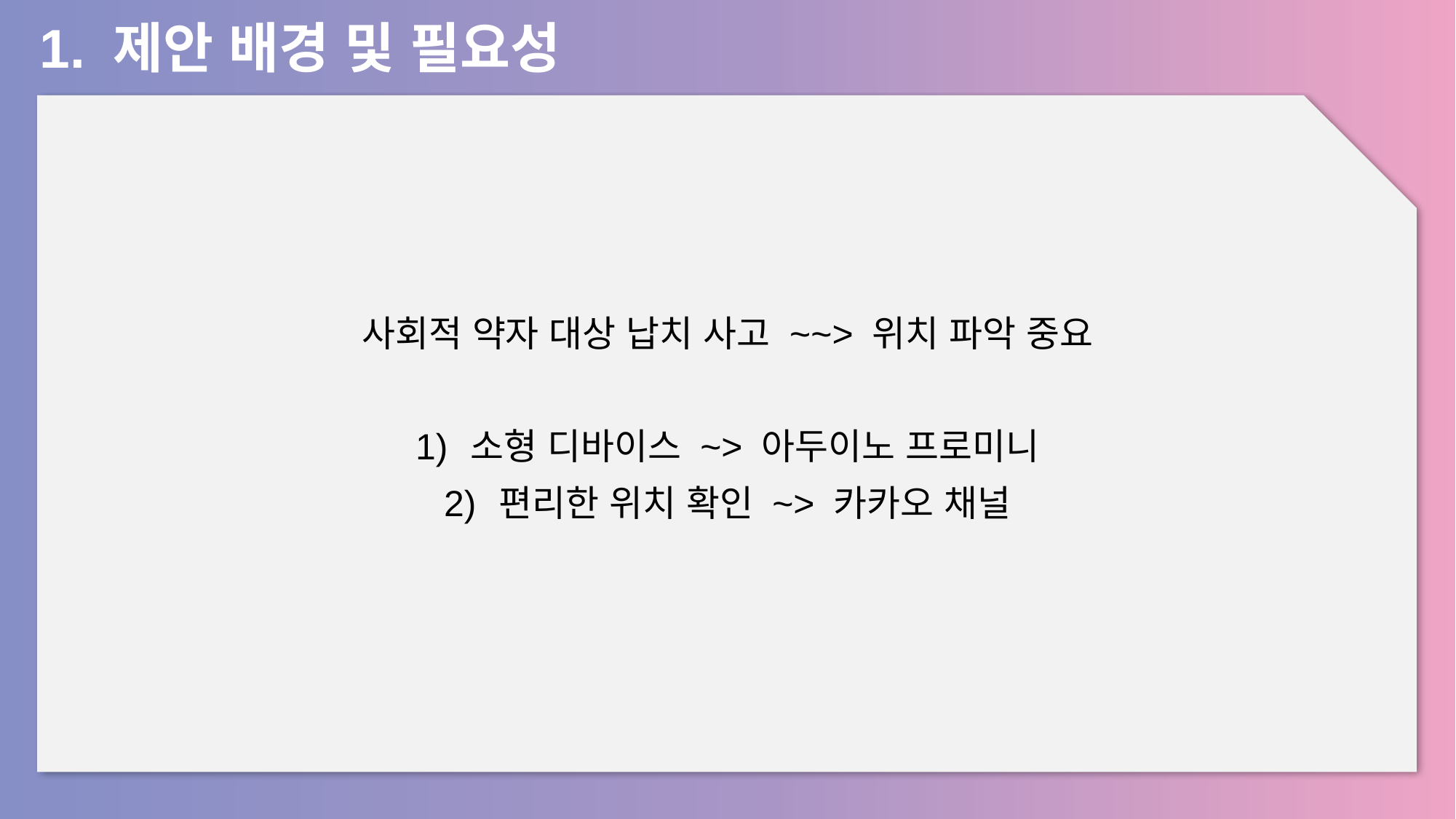

1. 제안 배경 및 필요성
사회적 약자 대상 납치 사고 ~~> 위치 파악 중요

소형 디바이스 ~> 아두이노 프로미니
편리한 위치 확인 ~> 카카오 채널